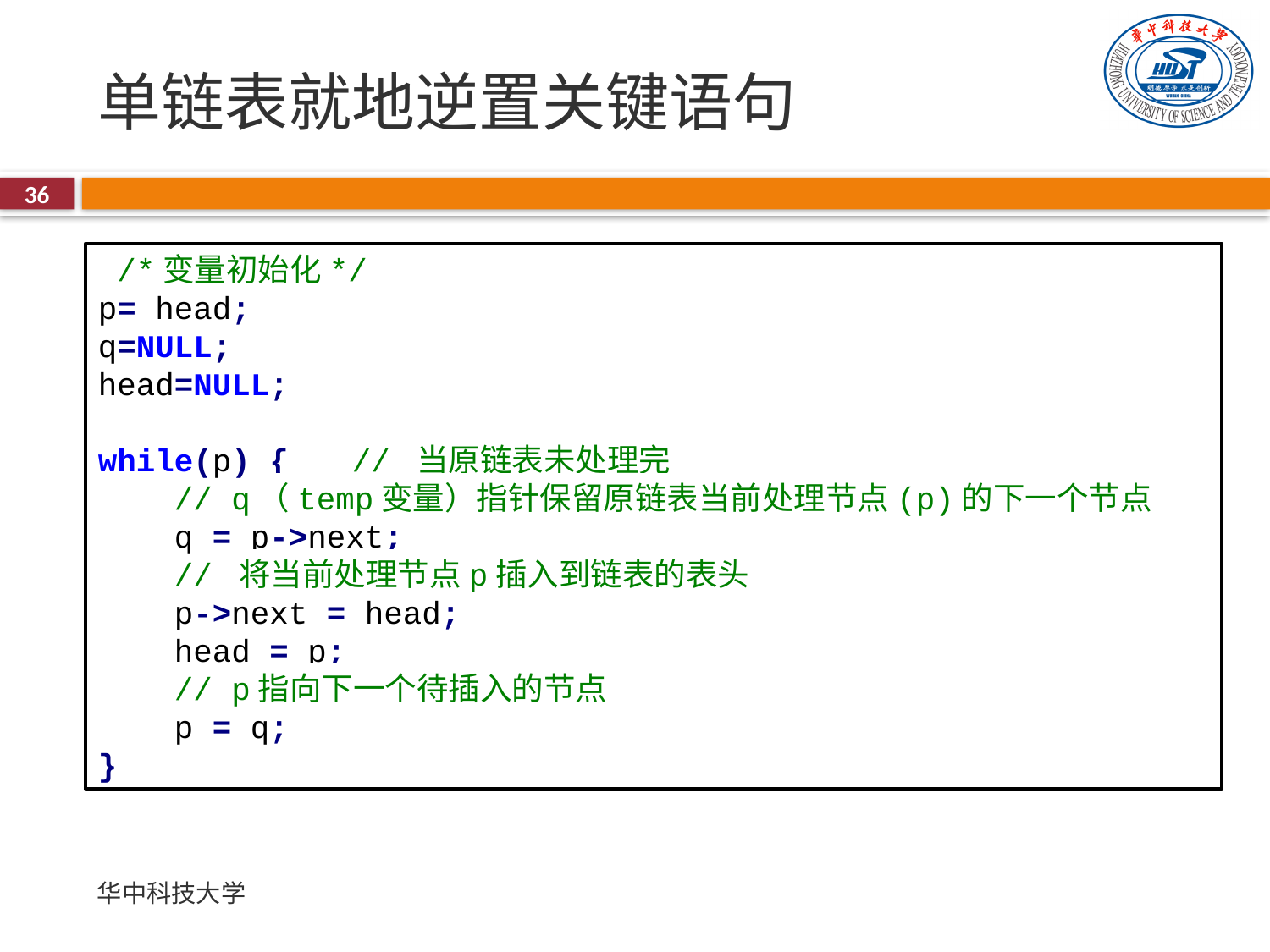

# 单链表就地逆置关键语句
36
 /*变量初始化*/
p= head;
q=NULL;
head=NULL;

while(p) {	// 当原链表未处理完
    // q（temp变量）指针保留原链表当前处理节点(p)的下一个节点
    q = p->next;
    // 将当前处理节点p插入到链表的表头
    p->next = head;
    head = p;
    // p指向下一个待插入的节点
    p = q;
}
华中科技大学